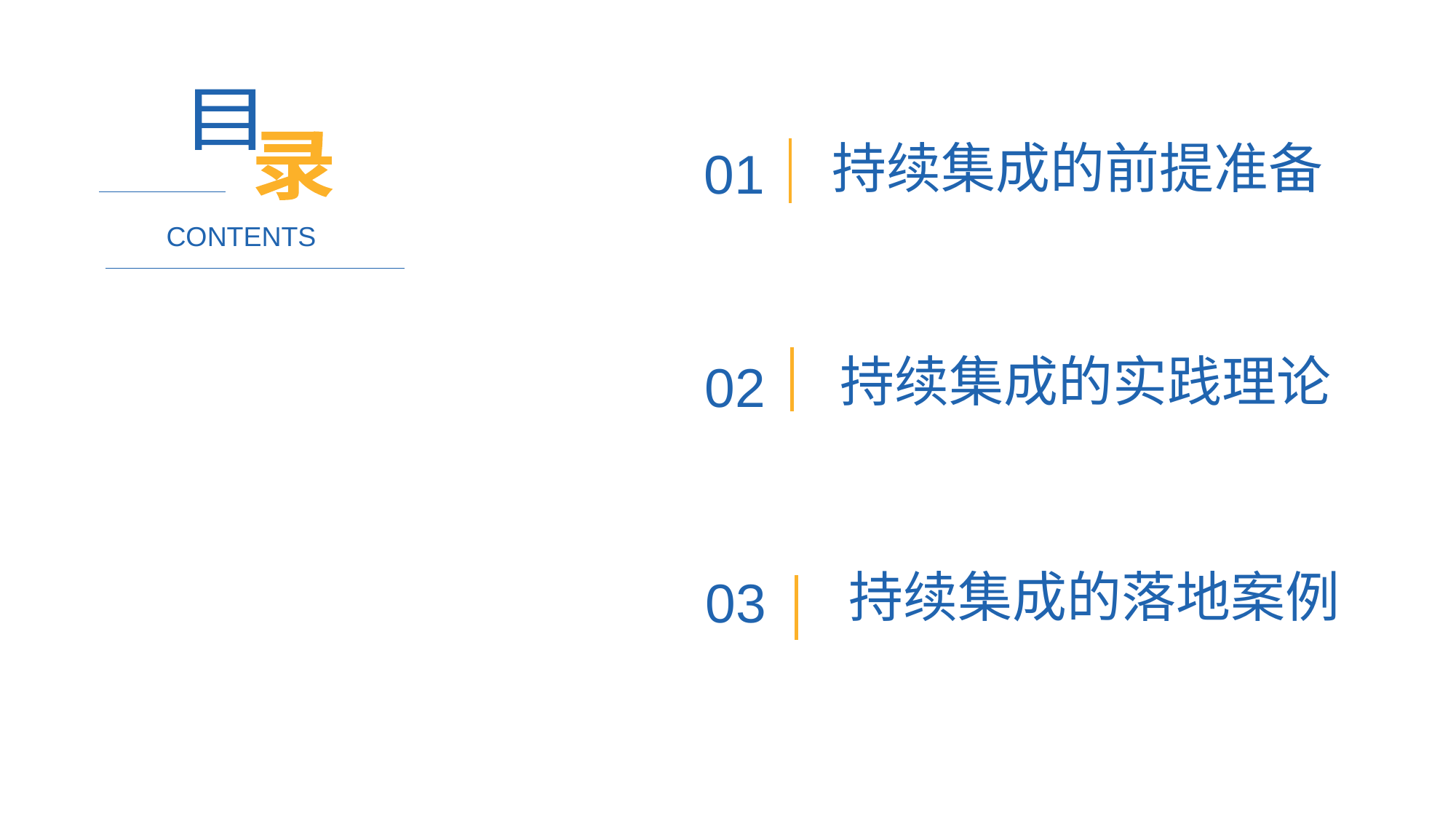

目
录
01
持续集成的前提准备
CONTENTS
02
持续集成的实践理论
03
持续集成的落地案例